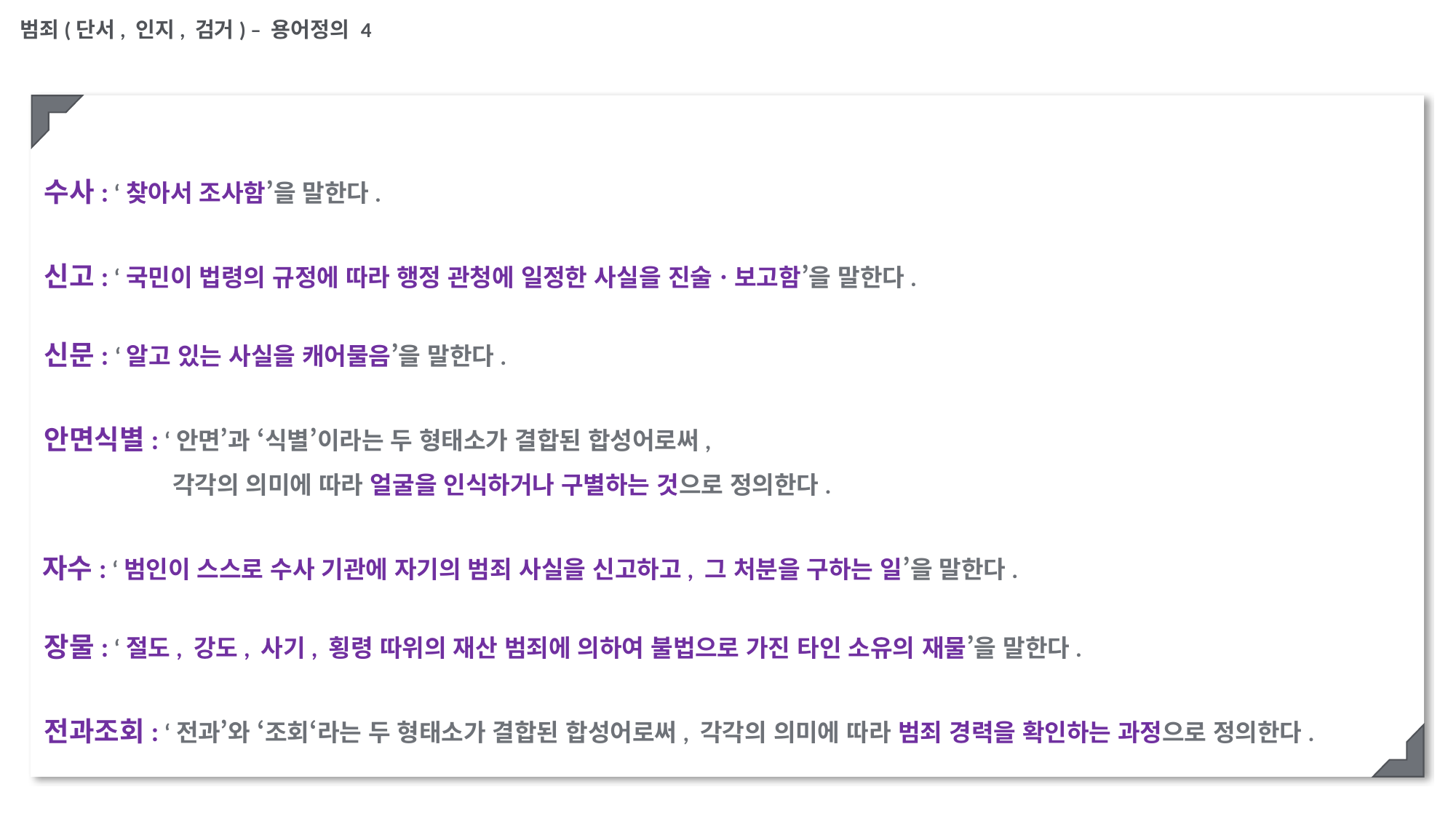

범죄(단서, 인지, 검거) – 용어정의 4

수사: ‘찾아서 조사함’을 말한다.
신고: ‘국민이 법령의 규정에 따라 행정 관청에 일정한 사실을 진술ㆍ보고함’을 말한다.
신문: ‘알고 있는 사실을 캐어물음’을 말한다.
안면식별: ‘안면’과 ‘식별’이라는 두 형태소가 결합된 합성어로써,
	  각각의 의미에 따라 얼굴을 인식하거나 구별하는 것으로 정의한다.
자수: ‘범인이 스스로 수사 기관에 자기의 범죄 사실을 신고하고, 그 처분을 구하는 일’을 말한다.
장물: ‘절도, 강도, 사기, 횡령 따위의 재산 범죄에 의하여 불법으로 가진 타인 소유의 재물’을 말한다.
전과조회: ‘전과’와 ‘조회‘라는 두 형태소가 결합된 합성어로써, 각각의 의미에 따라 범죄 경력을 확인하는 과정으로 정의한다.